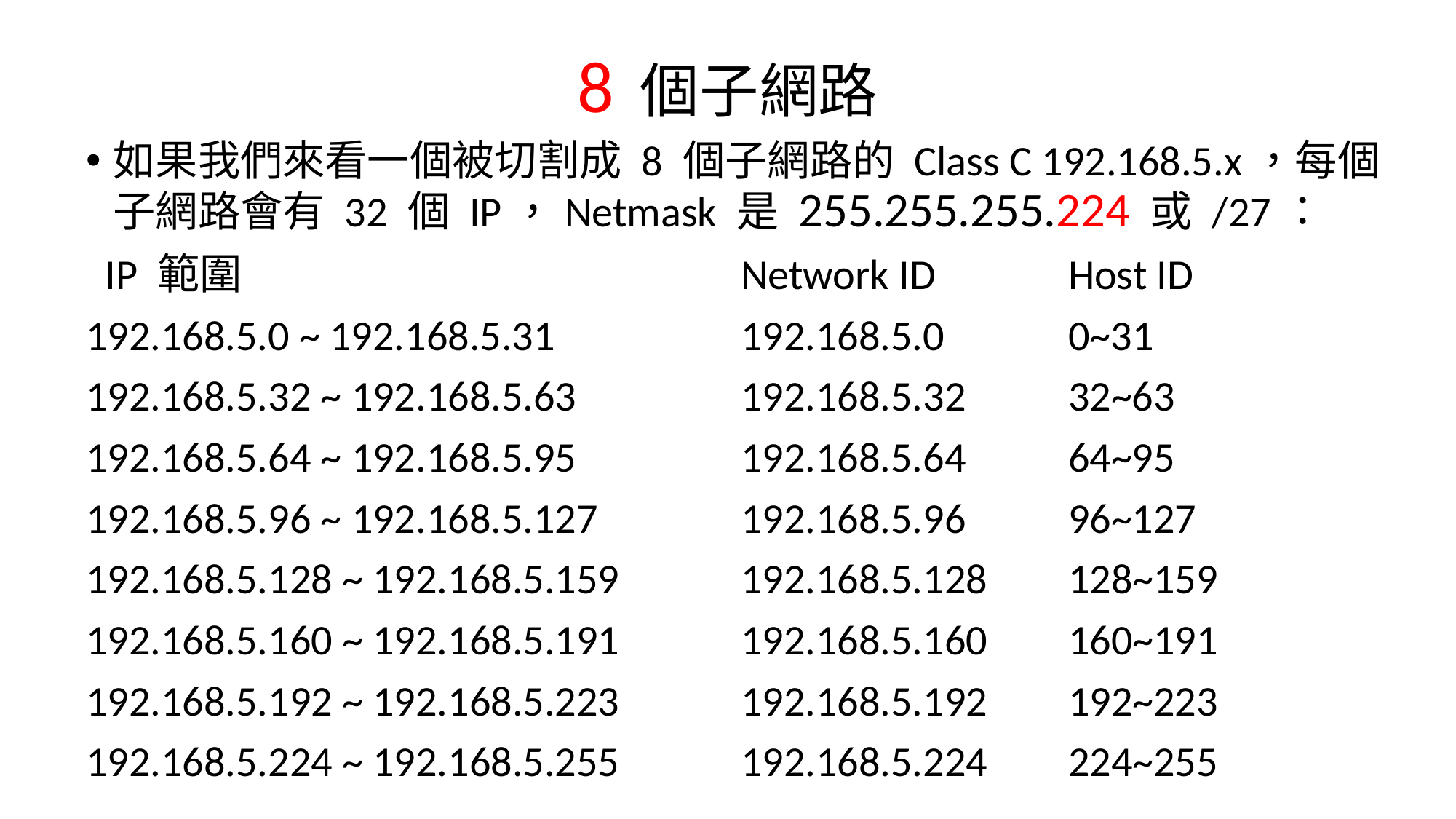

# 8 個子網路
如果我們來看一個被切割成 8 個子網路的 Class C 192.168.5.x，每個子網路會有 32 個 IP，Netmask 是 255.255.255.224 或 /27：
  IP 範圍					Network ID		Host ID
192.168.5.0 ~ 192.168.5.31		192.168.5.0		0~31
192.168.5.32 ~ 192.168.5.63		192.168.5.32	32~63
192.168.5.64 ~ 192.168.5.95		192.168.5.64	64~95
192.168.5.96 ~ 192.168.5.127		192.168.5.96	96~127
192.168.5.128 ~ 192.168.5.159		192.168.5.128	128~159
192.168.5.160 ~ 192.168.5.191		192.168.5.160	160~191
192.168.5.192 ~ 192.168.5.223		192.168.5.192	192~223
192.168.5.224 ~ 192.168.5.255		192.168.5.224	224~255